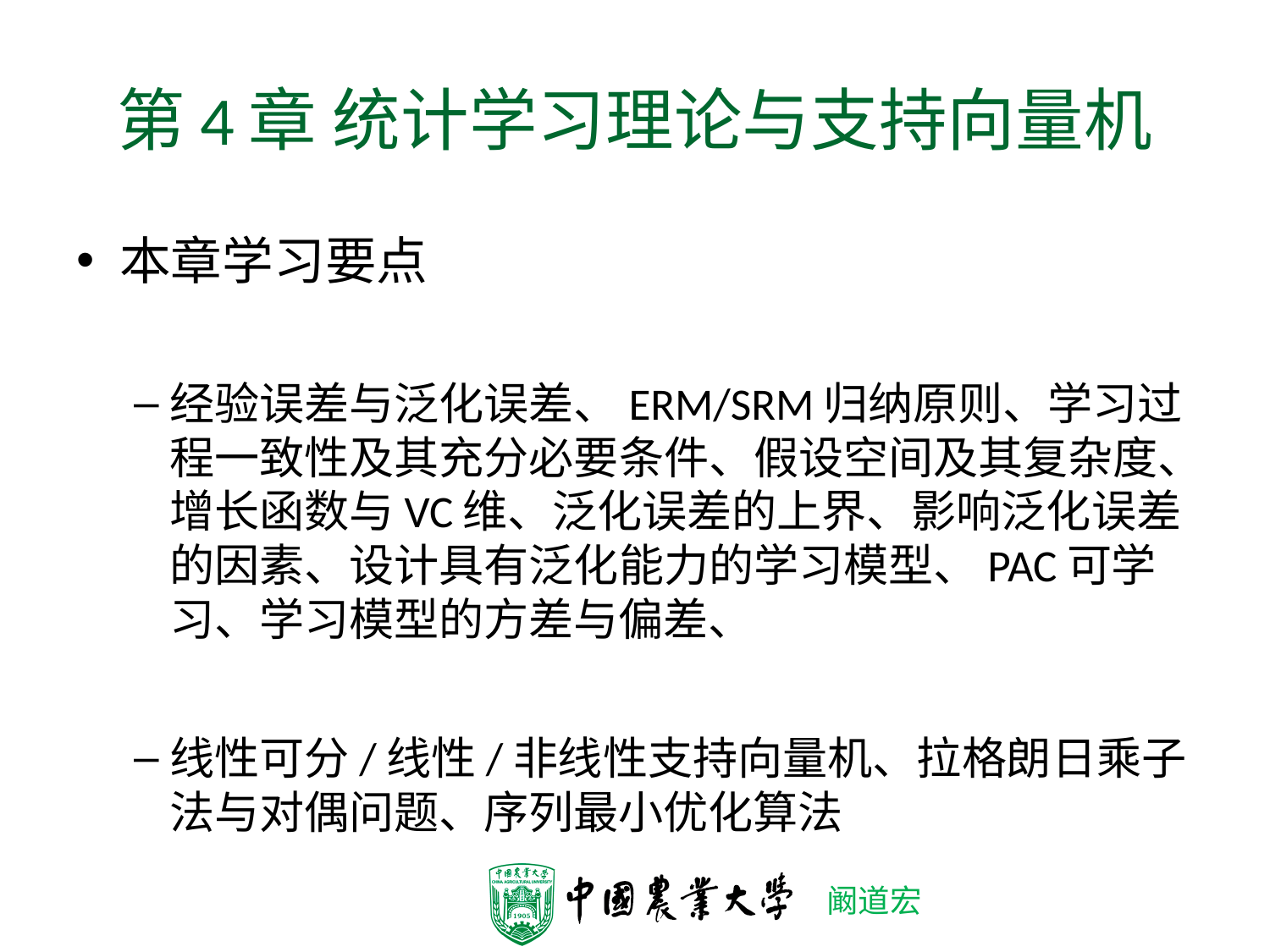

# 第4章 统计学习理论与支持向量机
本章学习要点

经验误差与泛化误差、ERM/SRM归纳原则、学习过程一致性及其充分必要条件、假设空间及其复杂度、增长函数与VC维、泛化误差的上界、影响泛化误差的因素、设计具有泛化能力的学习模型、PAC可学习、学习模型的方差与偏差、

线性可分/线性/非线性支持向量机、拉格朗日乘子法与对偶问题、序列最小优化算法